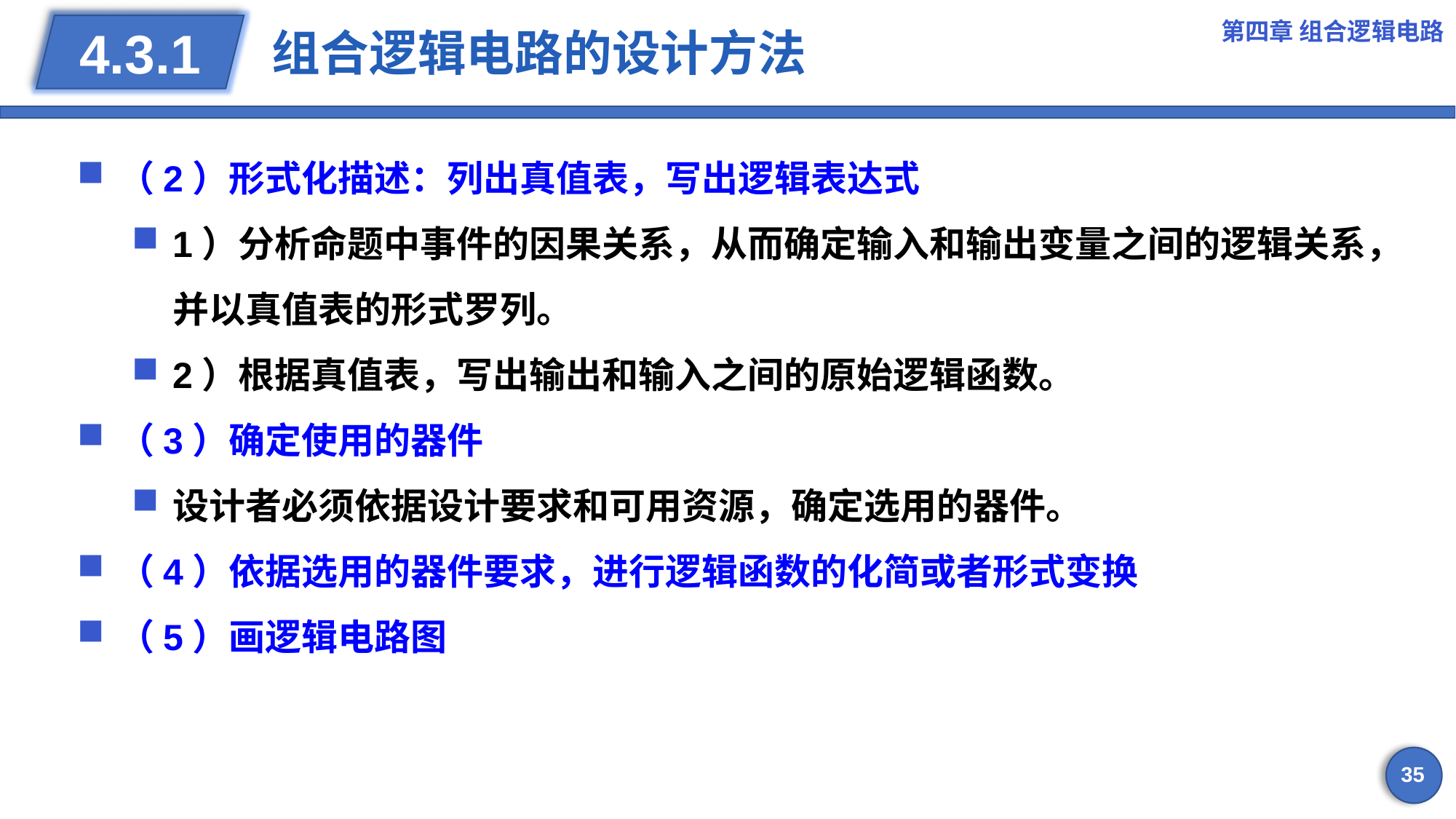

第四章 组合逻辑电路
# 组合逻辑电路的设计方法
4.3.1
（2）形式化描述：列出真值表，写出逻辑表达式
1）分析命题中事件的因果关系，从而确定输入和输出变量之间的逻辑关系，并以真值表的形式罗列。
2）根据真值表，写出输出和输入之间的原始逻辑函数。
（3）确定使用的器件
设计者必须依据设计要求和可用资源，确定选用的器件。
（4）依据选用的器件要求，进行逻辑函数的化简或者形式变换
（5）画逻辑电路图
35